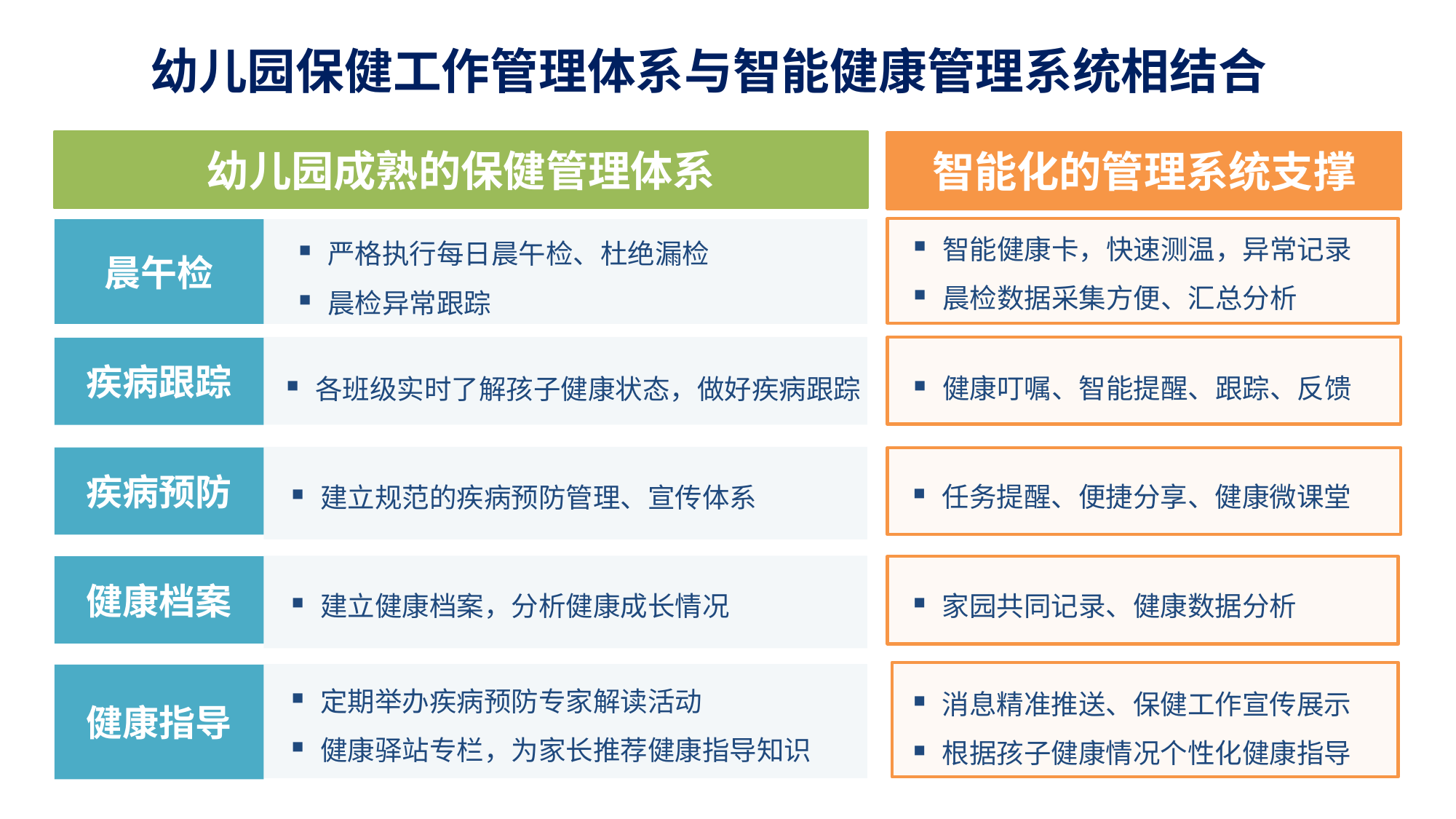

幼儿园保健工作管理体系与智能健康管理系统相结合
幼儿园成熟的保健管理体系
智能化的管理系统支撑
智能健康卡，快速测温，异常记录
晨检数据采集方便、汇总分析
严格执行每日晨午检、杜绝漏检
晨检异常跟踪

晨午检

疾病跟踪
健康叮嘱、智能提醒、跟踪、反馈
各班级实时了解孩子健康状态，做好疾病跟踪

疾病预防

任务提醒、便捷分享、健康微课堂
建立规范的疾病预防管理、宣传体系

健康档案

建立健康档案，分析健康成长情况
家园共同记录、健康数据分析

定期举办疾病预防专家解读活动
健康驿站专栏，为家长推荐健康指导知识

健康指导
消息精准推送、保健工作宣传展示
根据孩子健康情况个性化健康指导